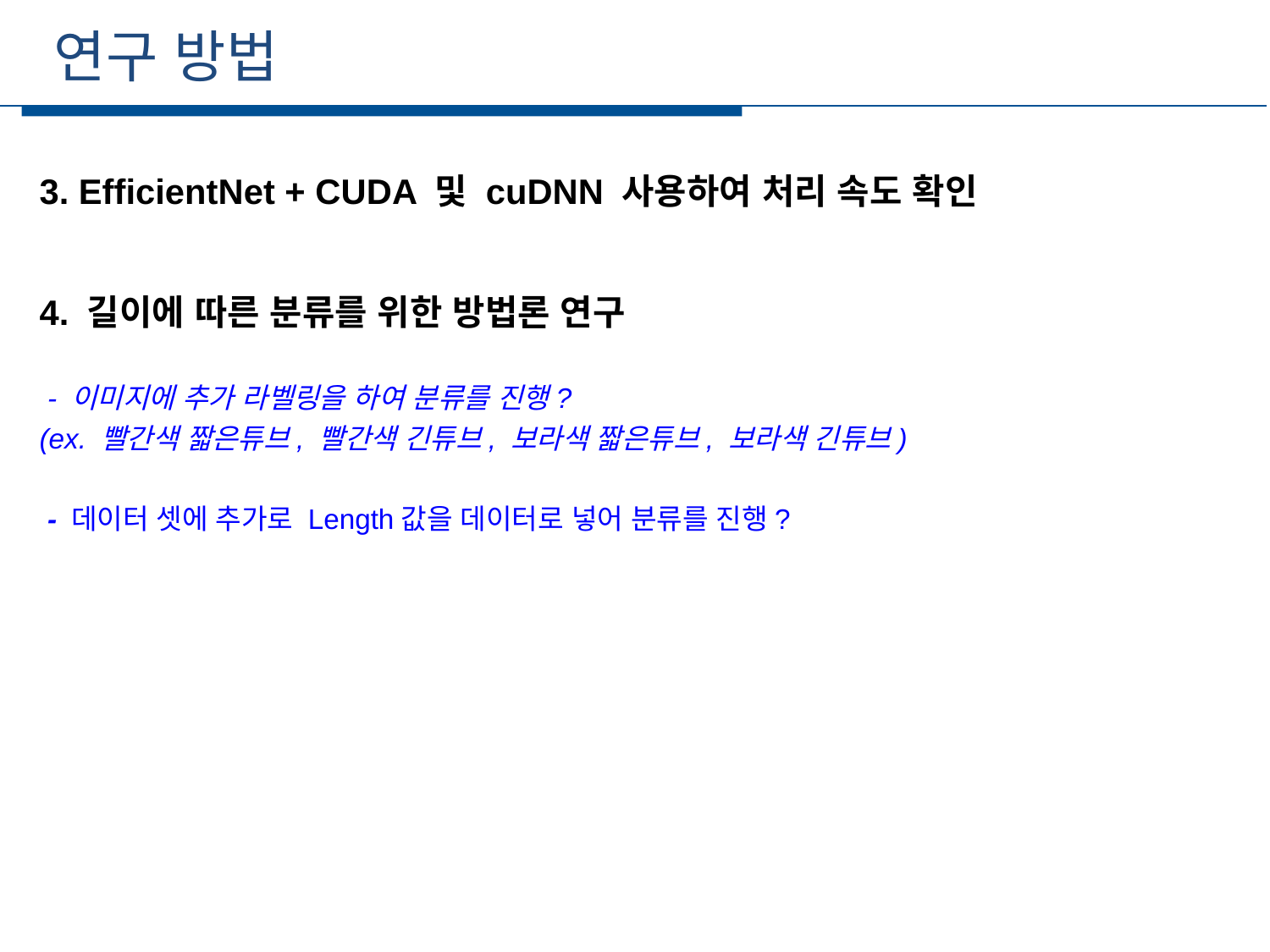

연구 방법
세부일정

3. EfficientNet + CUDA 및 cuDNN 사용하여 처리 속도 확인

4. 길이에 따른 분류를 위한 방법론 연구

 - 이미지에 추가 라벨링을 하여 분류를 진행?
(ex. 빨간색 짧은튜브, 빨간색 긴튜브, 보라색 짧은튜브, 보라색 긴튜브)

 - 데이터 셋에 추가로 Length값을 데이터로 넣어 분류를 진행?